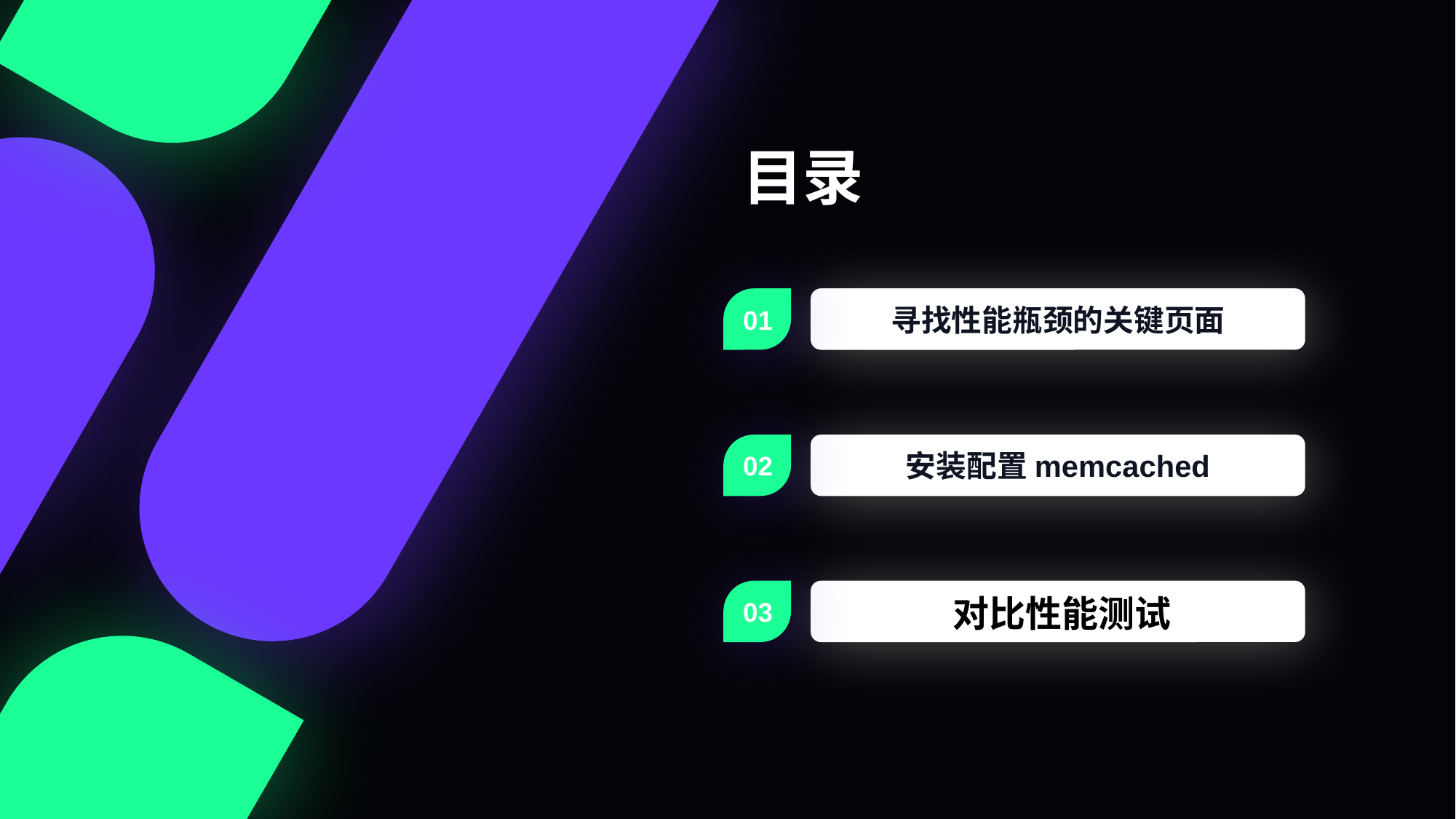

目录

01
寻找性能瓶颈的关键页面
02
安装配置memcached
寻找性能瓶颈的关键页面
03

对比性能测试